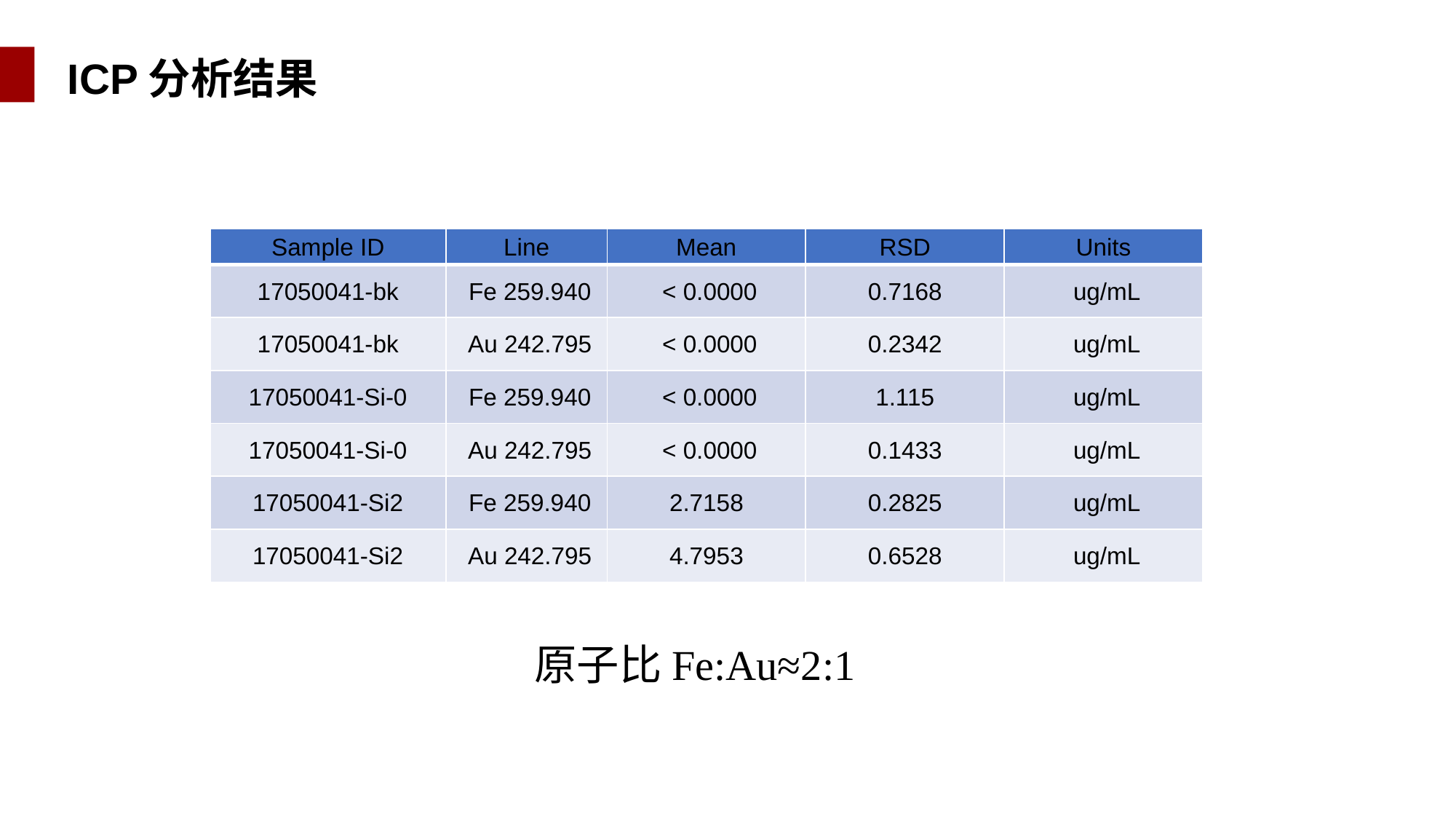

ICP分析结果

| Sample ID | Line | Mean | RSD | Units |
| --- | --- | --- | --- | --- |
| 17050041-bk | Fe 259.940 | < 0.0000 | 0.7168 | ug/mL |
| 17050041-bk | Au 242.795 | < 0.0000 | 0.2342 | ug/mL |
| 17050041-Si-0 | Fe 259.940 | < 0.0000 | 1.115 | ug/mL |
| 17050041-Si-0 | Au 242.795 | < 0.0000 | 0.1433 | ug/mL |
| 17050041-Si2 | Fe 259.940 | 2.7158 | 0.2825 | ug/mL |
| 17050041-Si2 | Au 242.795 | 4.7953 | 0.6528 | ug/mL |
原子比Fe:Au≈2:1
57